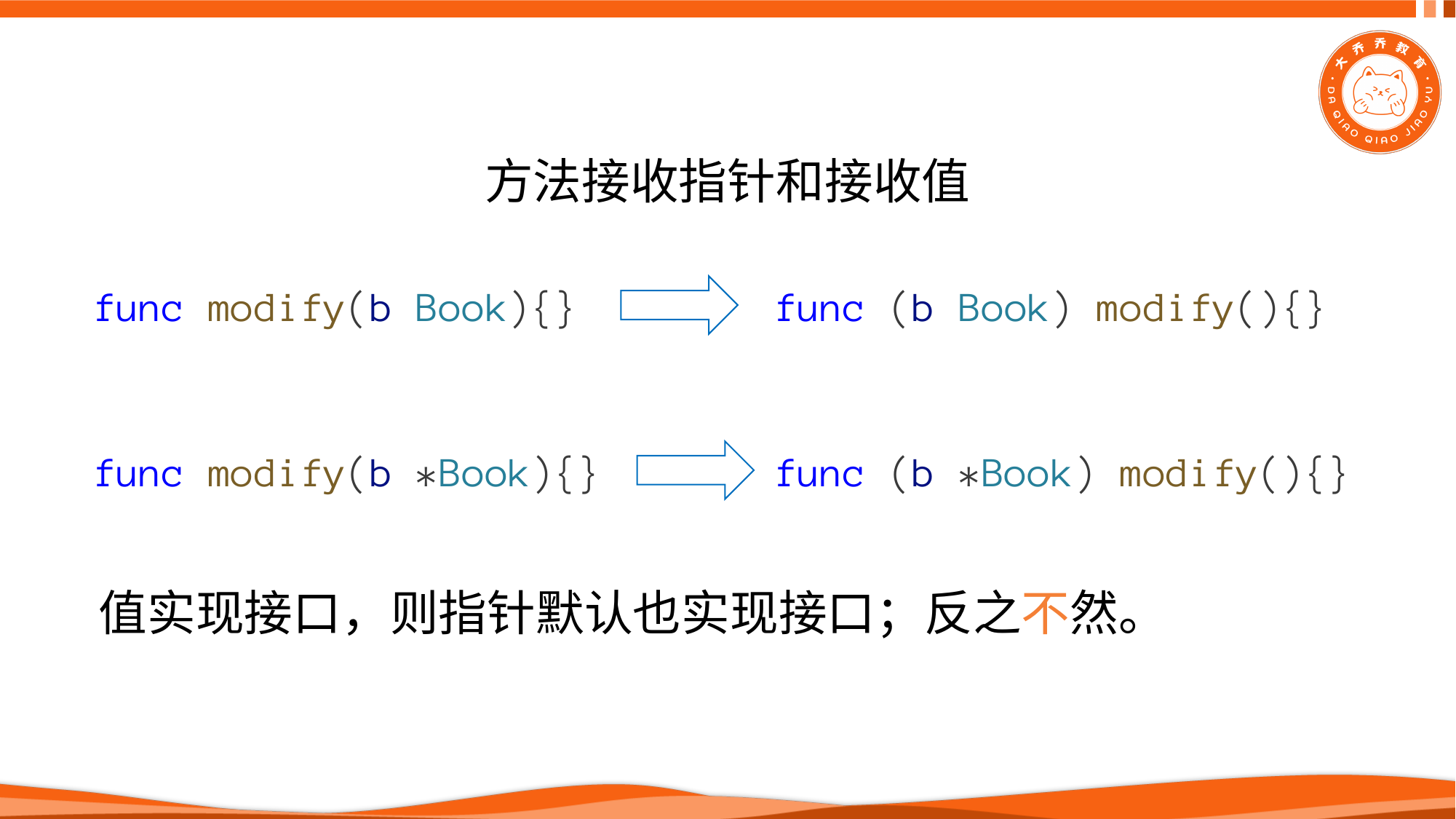

方法接收指针和接收值
func modify(b Book){}
func (b Book) modify(){}

func modify(b *Book){}
func (b *Book) modify(){}

值实现接口，则指针默认也实现接口；反之不然。